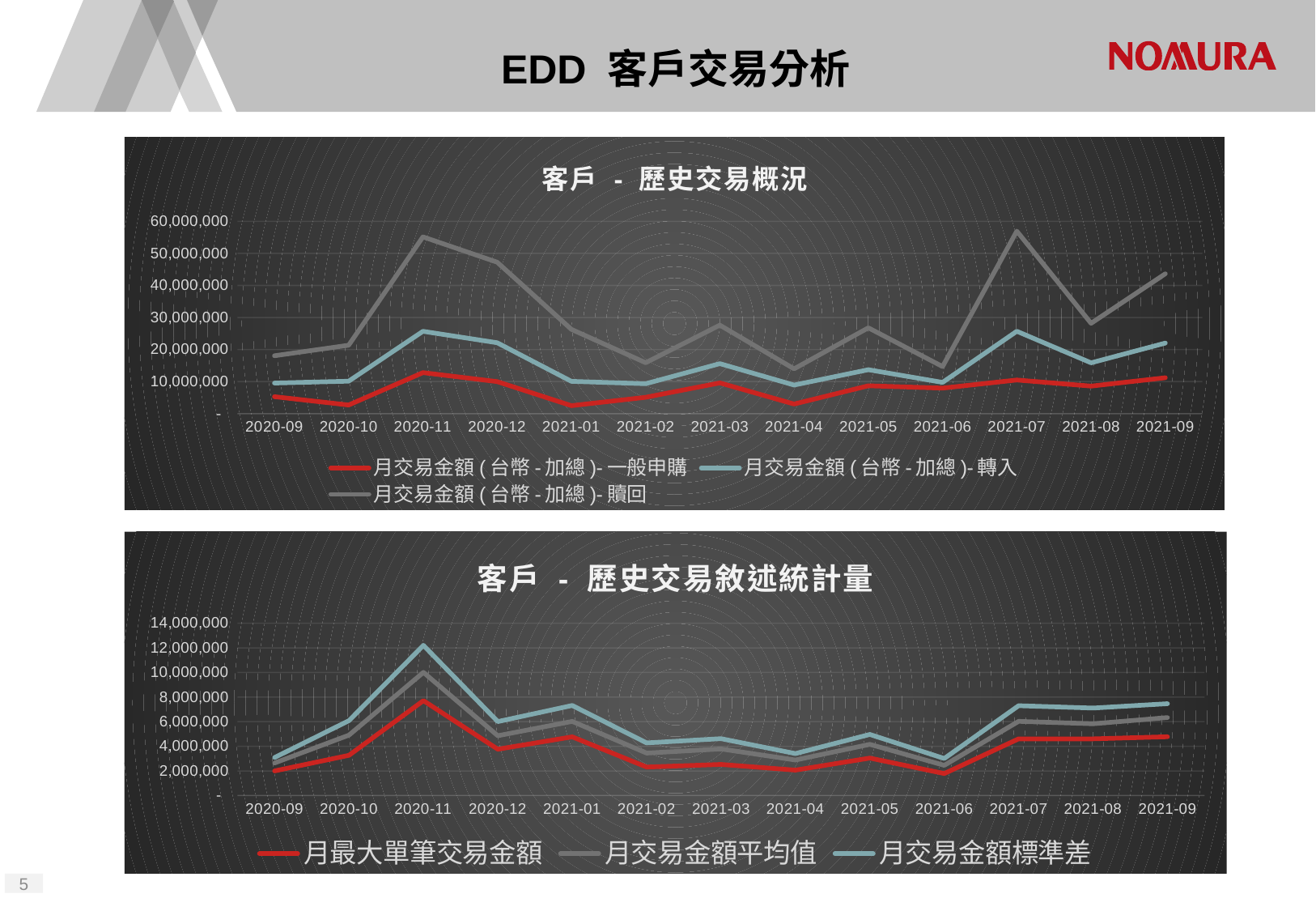

# EDD 客戶交易分析

### Chart: 客戶 - 歷史交易概況

| Category | 月交易金額(台幣-加總)-一般申購 | 月交易金額(台幣-加總)-轉入 | 月交易金額(台幣-加總)-贖回 |
|---|---|---|---|
| 2020-09 | 5300000.0 | 4253090.0 | 8506286.0 |
| 2020-10 | 2700000.0 | 7438485.0 | 11203814.0 |
| 2020-11 | 12800000.0 | 12889894.0 | 29453763.0 |
| 2020-12 | 10000000.0 | 12117265.0 | 25121547.0 |
| 2021-01 | 2500000.0 | 7584642.0 | 16208972.0 |
| 2021-02 | 5100000.0 | 4239778.0 | 6553521.0 |
| 2021-03 | 9600000.0 | 6004662.0 | 12009442.0 |
| 2021-04 | 3000000.0 | 5931275.48 | 5047767.4 |
| 2021-05 | 8700000.0 | 5008452.0 | 13060875.68 |
| 2021-06 | 7973915.0 | 1785585.0 | 4935631.0 |
| 2021-07 | 10500000.0 | 15196337.0 | 31236220.0 |
| 2021-08 | 8600000.0 | 7263003.0 | 12318532.0 |
| 2021-09 | 11200000.0 | 10810604.0 | 21621825.0 |

### Chart: 客戶 - 歷史交易敘述統計量

| Category | 月最大單筆交易金額 | 月交易金額平均值 | 月交易金額標準差 |
|---|---|---|---|
| 2020-09 | 2000000.0 | 644977.7142857143 | 441026.8124779193 |
| 2020-10 | 3267419.0 | 1641715.307692308 | 1175316.902706981 |
| 2020-11 | 7711572.0 | 2297652.375 | 2192364.704003336 |
| 2020-12 | 3760907.0 | 1098577.023255814 | 1149688.876334407 |
| 2021-01 | 4769166.0 | 1252076.857142857 | 1296090.790165499 |
| 2021-02 | 2313556.0 | 1135235.642857143 | 825848.0046774865 |
| 2021-03 | 2528446.0 | 1255186.545454545 | 837615.5516788474 |
| 2021-04 | 2063826.24 | 822296.6399999999 | 523735.7865301551 |
| 2021-05 | 3043902.68 | 1115388.653333333 | 803134.4571965805 |
| 2021-06 | 1785596.0 | 667960.5 | 553601.4914937201 |
| 2021-07 | 4604061.0 | 1423313.925 | 1268551.819910878 |
| 2021-08 | 4604313.0 | 1225284.130434783 | 1278198.895184417 |
| 2021-09 | 4775459.0 | 1558301.035714286 | 1127285.452544838 |
5